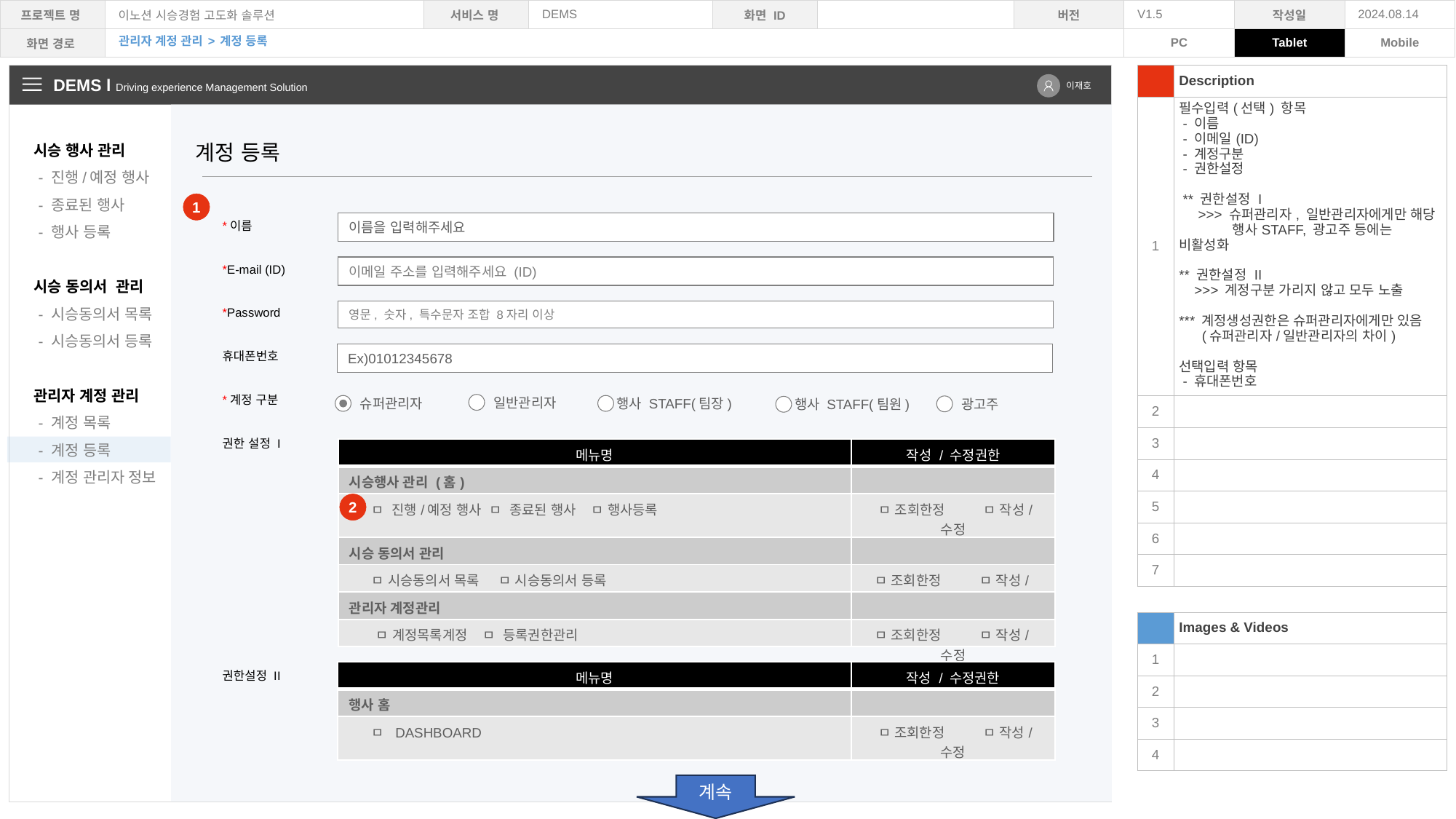

관리자 계정 관리 > 계정 등록

|  | Description |
| --- | --- |
| 1 | 필수입력(선택) 항목 - 이름 - 이메일(ID) - 계정구분 - 권한설정 \*\* 권한설정 I >>> 슈퍼관리자, 일반관리자에게만 해당 행사STAFF, 광고주 등에는 비활성화 \*\* 권한설정 II >>> 계정구분 가리지 않고 모두 노출 \*\*\* 계정생성권한은 슈퍼관리자에게만 있음 (슈퍼관리자/일반관리자의 차이) 선택입력 항목 - 휴대폰번호 |
| 2 |  |
| 3 |  |
| 4 |  |
| 5 |  |
| 6 |  |
| 7 |  |
|  |  |
|  | Images & Videos |
| 1 |  |
| 2 |  |
| 3 |  |
| 4 |  |

DEMS l Driving experience Management Solution

이재호

시승 행사 관리
 - 진행/예정 행사
 - 종료된 행사
 - 행사 등록

시승 동의서  관리
 - 시승동의서 목록
 - 시승동의서 등록

관리자 계정 관리
 - 계정 목록
 - 계정 등록
 - 계정 관리자 정보

계정 등록
1
*이름

*E-mail (ID)

*Password

휴대폰번호

*계정 구분

권한 설정 I

권한설정 II

이름을 입력해주세요
이메일 주소를 입력해주세요 (ID)
영문, 숫자, 특수문자 조합 8자리 이상
Ex)01012345678
일반관리자

슈퍼관리자

행사 STAFF(팀장)

광고주

행사 STAFF(팀원)

| 메뉴명 | 작성 / 수정권한 |
| --- | --- |
| 시승행사 관리 (홈) |  |
| ㅁ 진행/예정 행사 ㅁ 종료된 행사 ㅁ 행사등록 | ㅁ 조회한정 ㅁ 작성/수정 |
| 시승 동의서 관리 |  |
| ㅁ 시승동의서 목록 ㅁ 시승동의서 등록 | ㅁ 조회한정 ㅁ 작성/수정 |
| 관리자 계정관리 |  |
| ㅁ 계정목록계정 ㅁ 등록권한관리 | ㅁ 조회한정 ㅁ 작성/수정 |
2
| 메뉴명 | 작성 / 수정권한 |
| --- | --- |
| 행사 홈 |  |
| ㅁ DASHBOARD | ㅁ 조회한정 ㅁ 작성/수정 |
계속